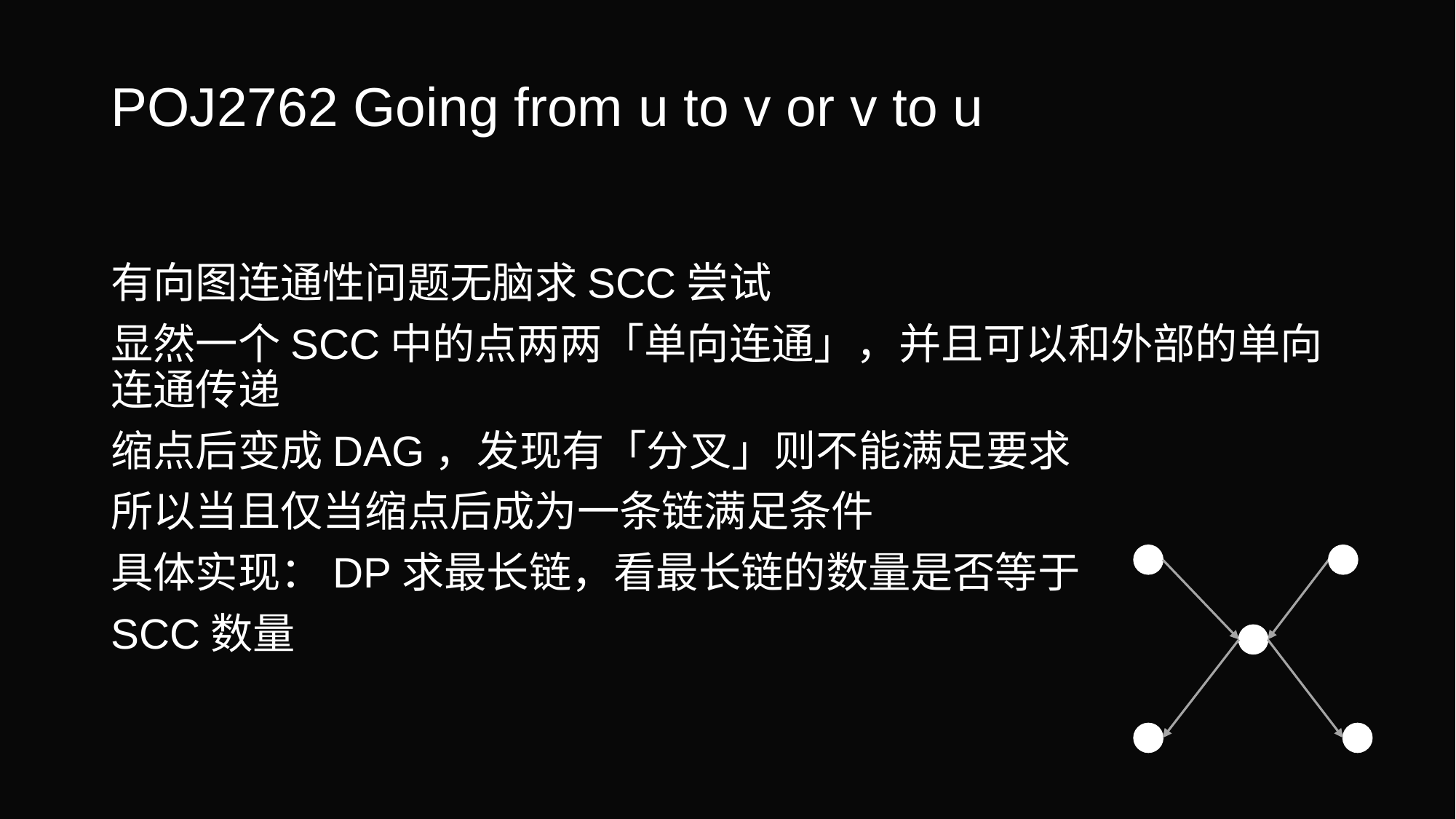

# POJ2762 Going from u to v or v to u
有向图连通性问题无脑求SCC尝试
显然一个SCC中的点两两「单向连通」，并且可以和外部的单向连通传递
缩点后变成DAG，发现有「分叉」则不能满足要求
所以当且仅当缩点后成为一条链满足条件
具体实现：DP求最长链，看最长链的数量是否等于
SCC数量